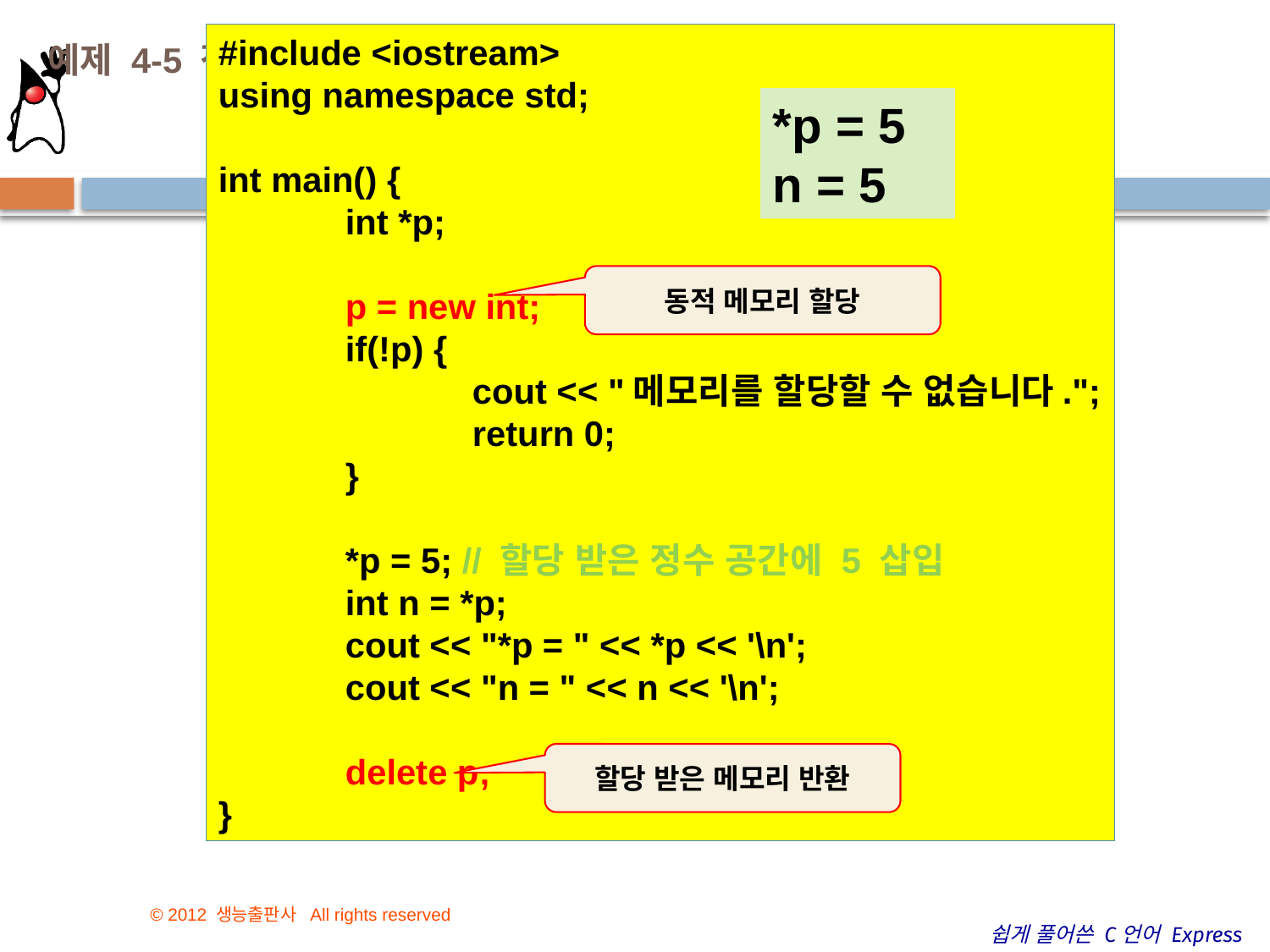

# 예제 4-5 정수형 공간의 동적 할당 및 반환 예
#include <iostream>
using namespace std;

int main() {
	int *p;

	p = new int;
	if(!p) {
		cout << "메모리를 할당할 수 없습니다.";
		return 0;
	}

	*p = 5; // 할당 받은 정수 공간에 5 삽입
	int n = *p;
	cout << "*p = " << *p << '\n';
	cout << "n = " << n << '\n';

	delete p;
}
*p = 5
n = 5
10
동적 메모리 할당
할당 받은 메모리 반환